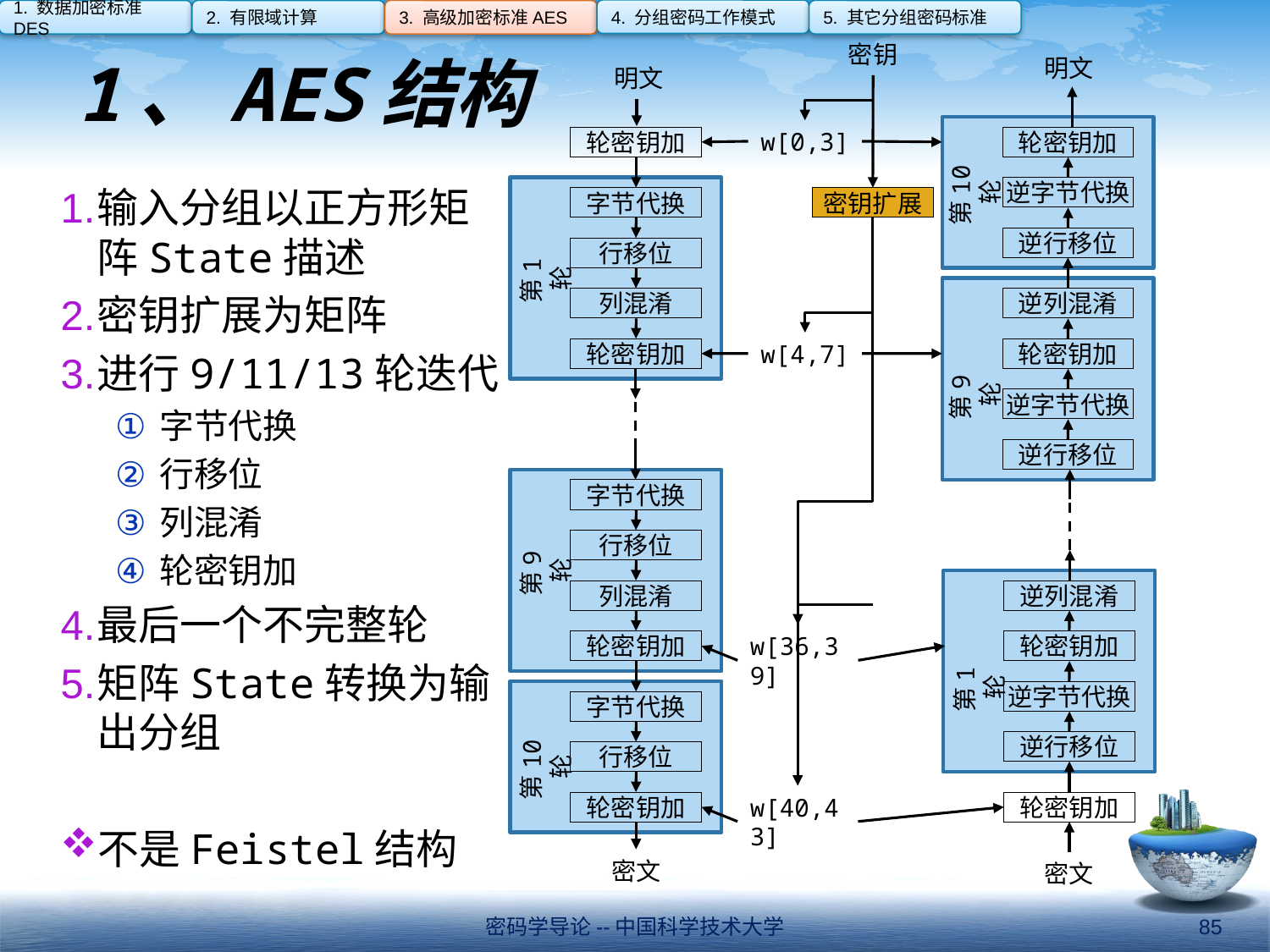

4. 分组密码工作模式
1. 数据加密标准DES
2. 有限域计算
3. 高级加密标准AES
5. 其它分组密码标准
# 1、AES结构
密钥
明文
明文

轮密钥加
第10轮
逆字节代换
逆行移位
w[0,3]
轮密钥加

字节代换
行移位
第1轮
列混淆
轮密钥加
密钥扩展

逆列混淆
轮密钥加
第9轮
逆字节代换
逆行移位
w[4,7]

字节代换
行移位
第9轮
列混淆
轮密钥加

逆列混淆
轮密钥加
第1轮
逆字节代换
逆行移位
w[36,39]

字节代换
行移位
第10轮
轮密钥加
w[40,43]
轮密钥加
密文
密文
输入分组以正方形矩阵State描述
密钥扩展为矩阵
进行9/11/13轮迭代
字节代换
行移位
列混淆
轮密钥加
最后一个不完整轮
矩阵State转换为输出分组

不是Feistel结构
密码学导论--中国科学技术大学
85